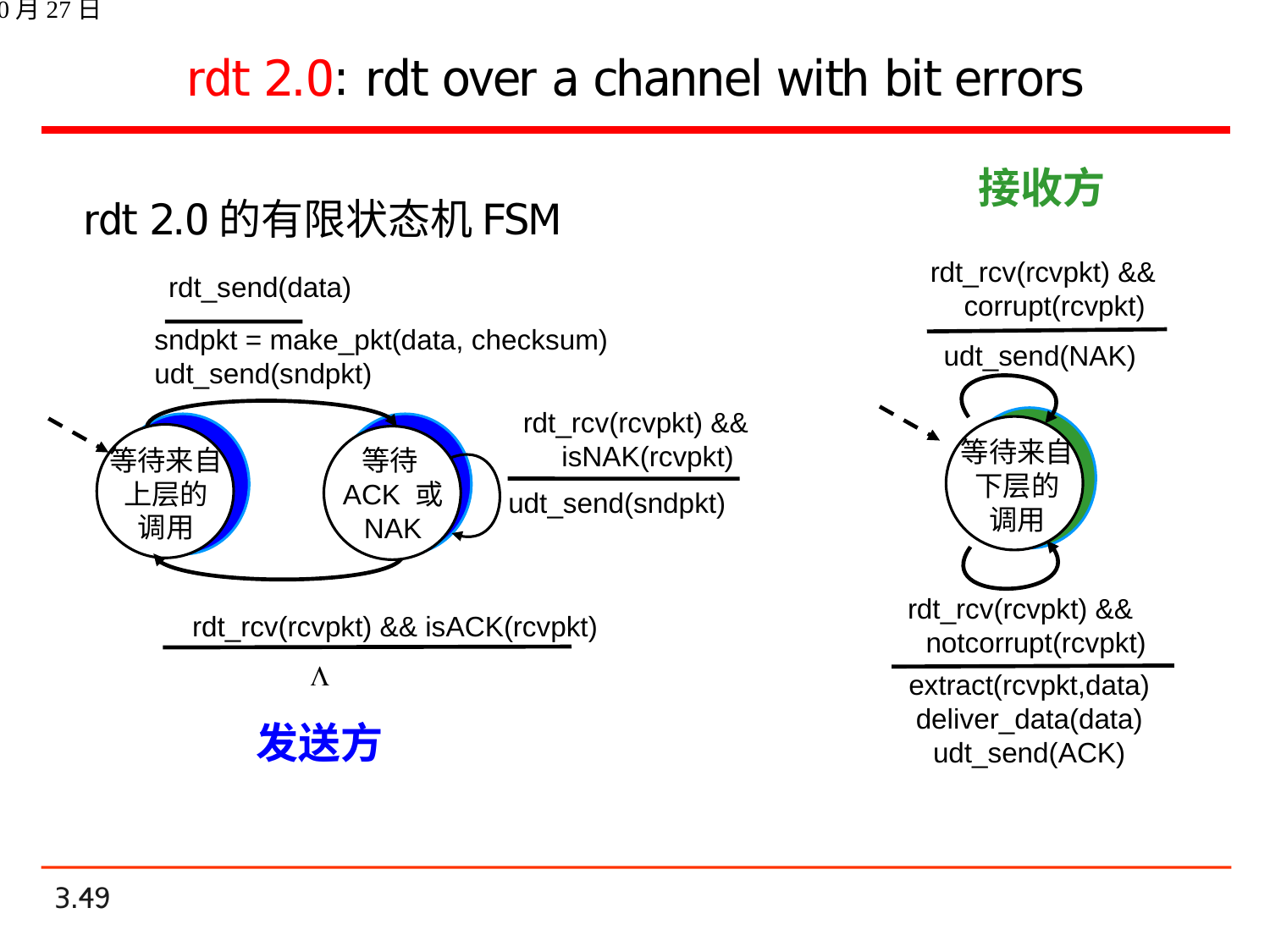

# rdt 2.0: rdt over a channel with bit errors
接收方
rdt 2.0的有限状态机FSM
rdt_rcv(rcvpkt) &&
  corrupt(rcvpkt)

udt_send(NAK)
rdt_send(data)
sndpkt = make_pkt(data, checksum)
udt_send(sndpkt)

rdt_rcv(rcvpkt) &&
   isNAK(rcvpkt)

等待来自
下层的
调用

等待
ACK 或 NAK

等待来自
上层的
调用
udt_send(sndpkt)

rdt_rcv(rcvpkt) &&
   notcorrupt(rcvpkt)
rdt_rcv(rcvpkt) && isACK(rcvpkt)

Λ
extract(rcvpkt,data)
deliver_data(data)
udt_send(ACK)

发送方
2020年10月27日